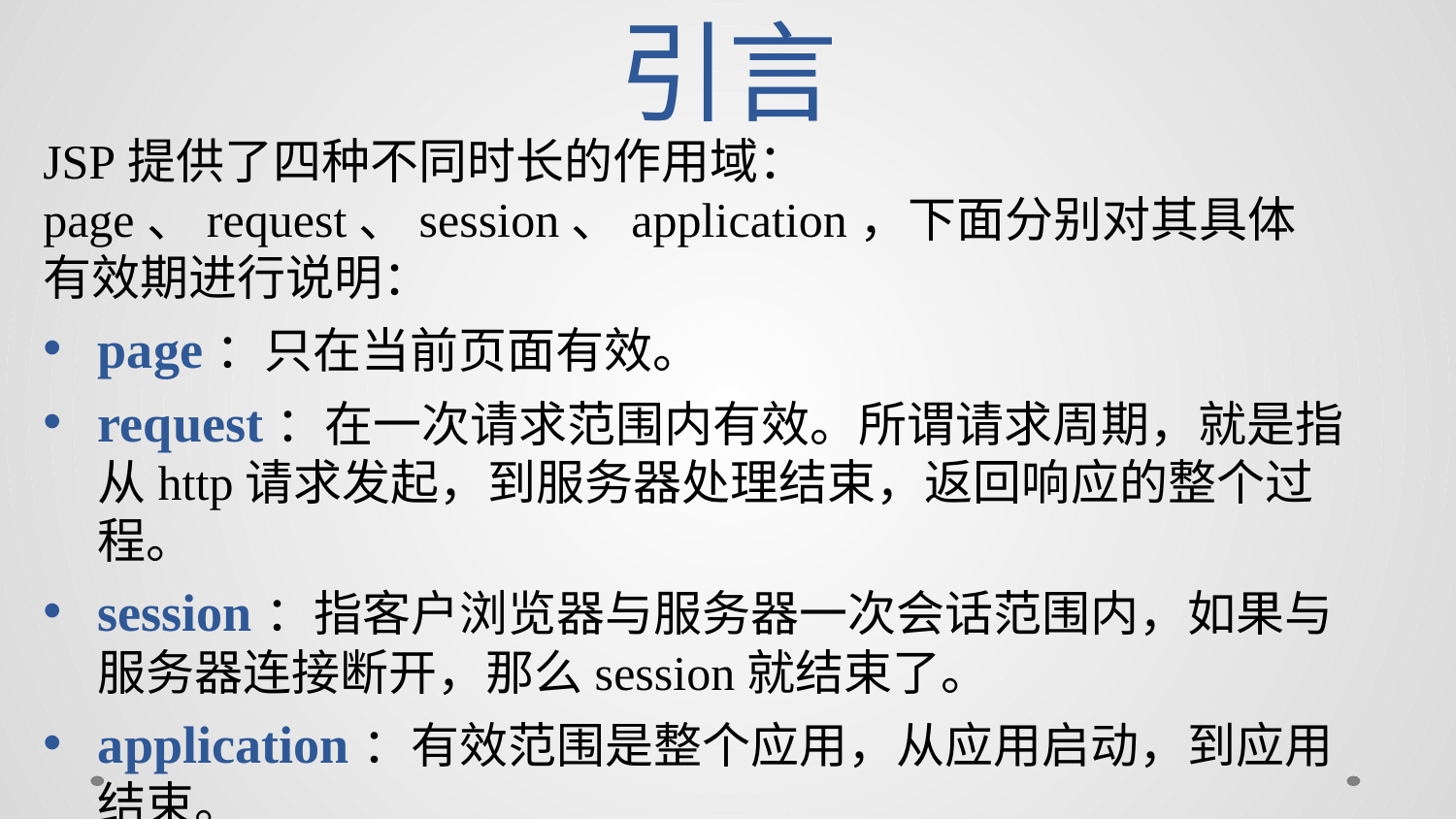

# 引言
JSP提供了四种不同时长的作用域：page、request、session、application，下面分别对其具体有效期进行说明：
page：只在当前页面有效。
request：在一次请求范围内有效。所谓请求周期，就是指从http请求发起，到服务器处理结束，返回响应的整个过程。
session：指客户浏览器与服务器一次会话范围内，如果与服务器连接断开，那么session就结束了。
application：有效范围是整个应用，从应用启动，到应用结束。